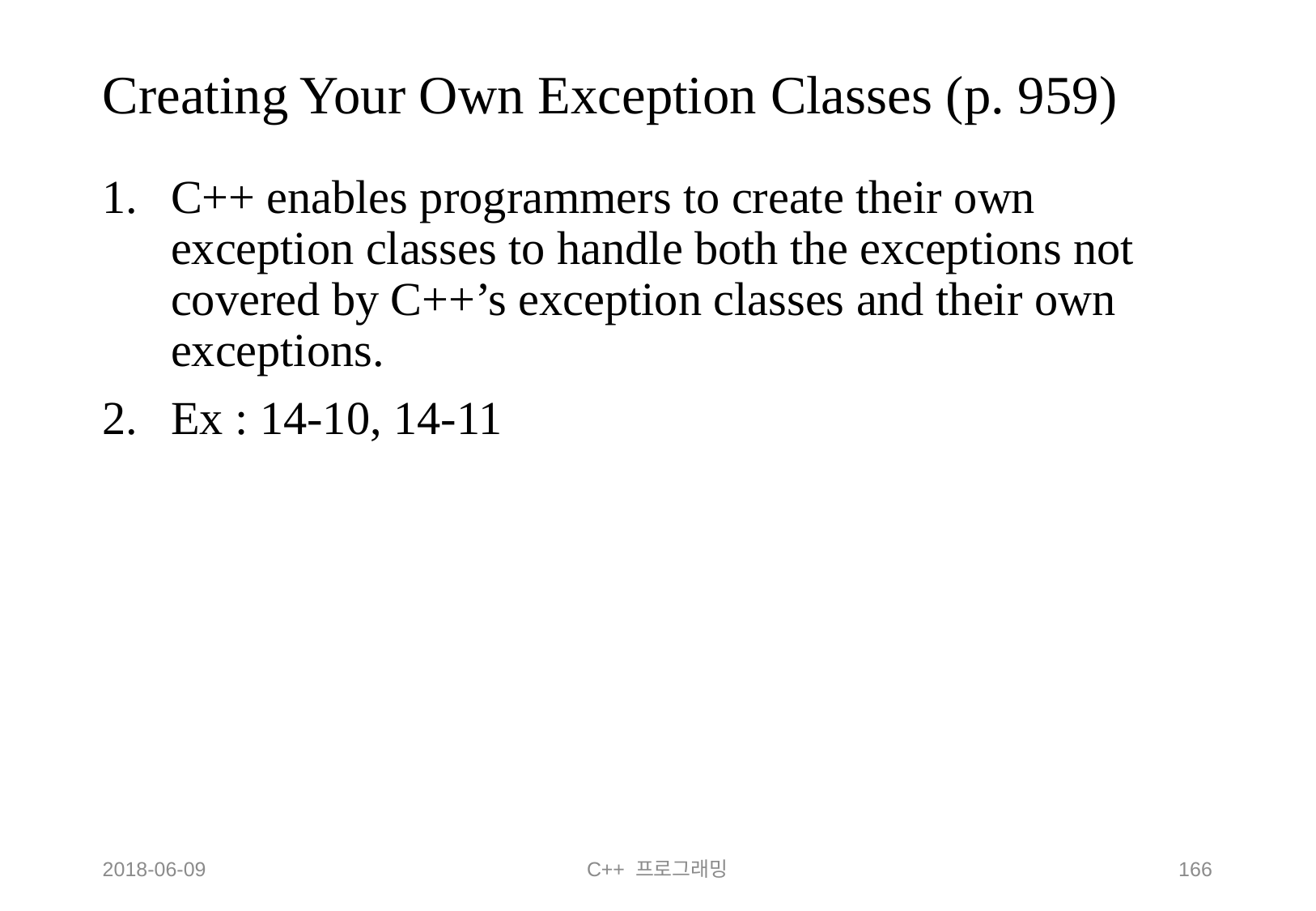

# Creating Your Own Exception Classes (p. 959)
C++ enables programmers to create their own exception classes to handle both the exceptions not covered by C++’s exception classes and their own exceptions.
Ex : 14-10, 14-11
2018-06-09
C++ 프로그래밍
166